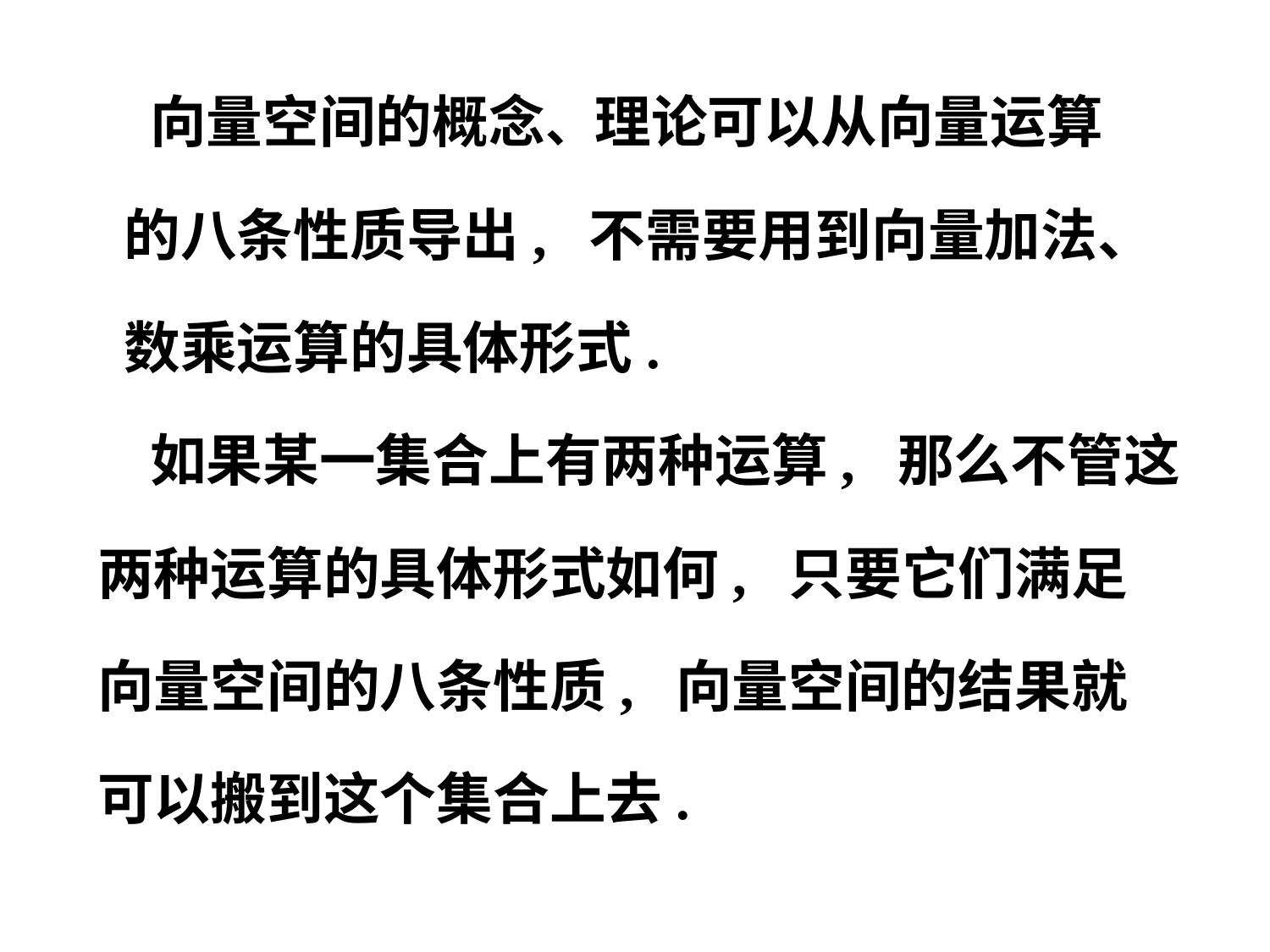

向量空间的概念、理论可以从向量运算
 的八条性质导出,  不需要用到向量加法、
 数乘运算的具体形式.
   如果某一集合上有两种运算,  那么不管这
两种运算的具体形式如何,  只要它们满足
向量空间的八条性质,  向量空间的结果就
可以搬到这个集合上去.